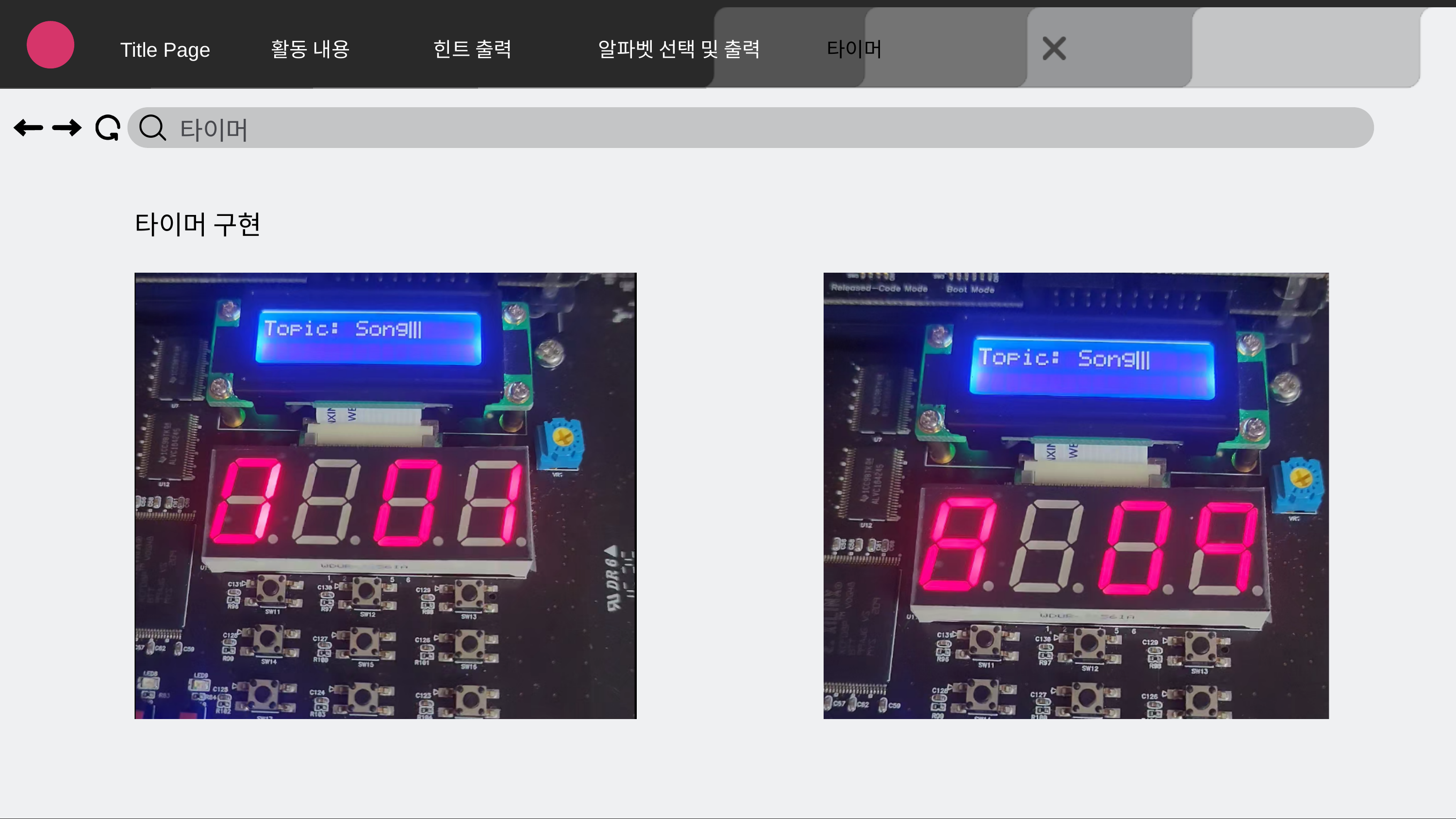

Title Page
활동 내용
힌트 출력
알파벳 선택 및 출력
타이머

타이머

타이머 구현